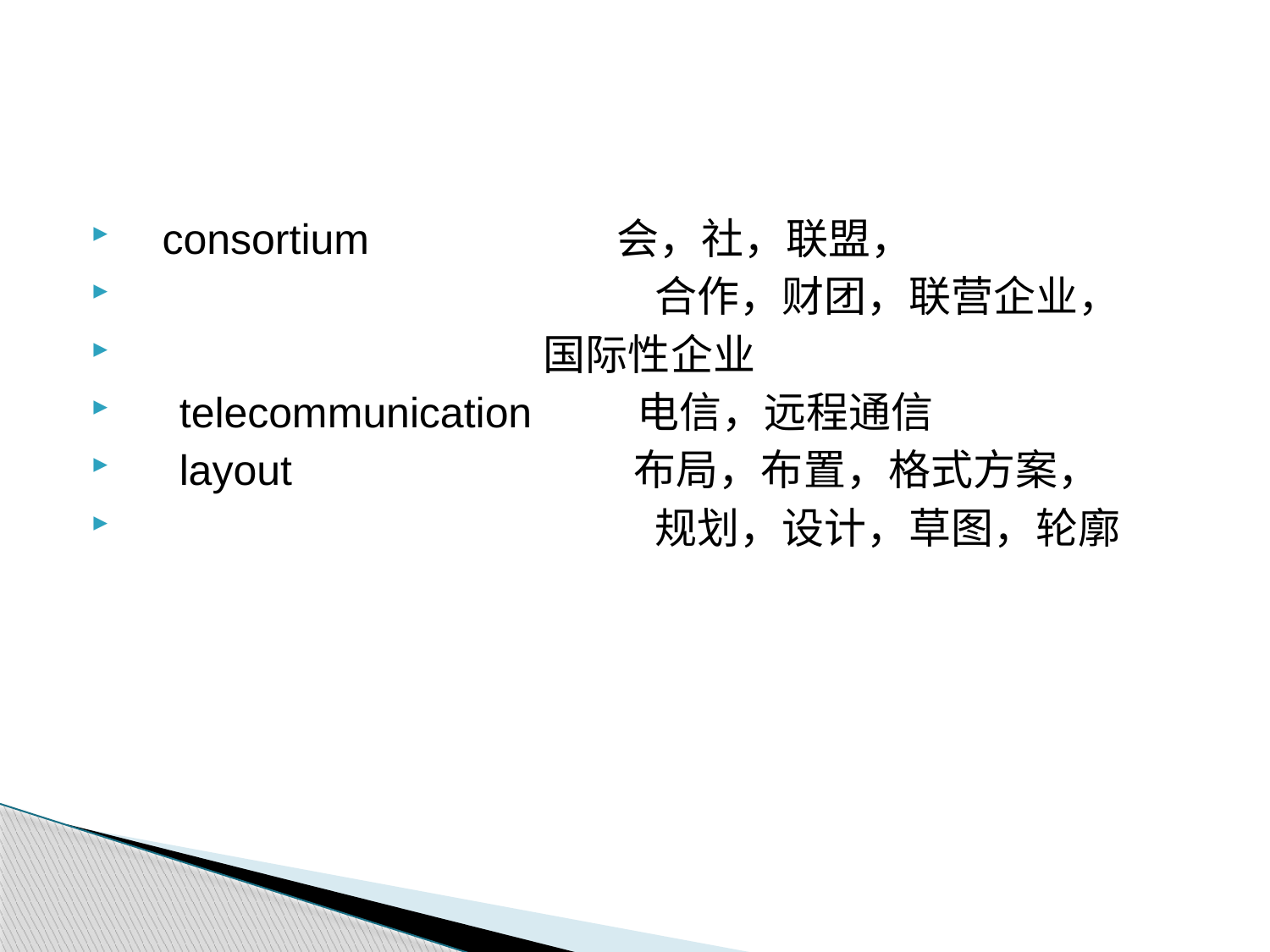

consortium                    会，社，联盟，
				 合作，财团，联营企业，
　　                                   国际性企业
　telecommunication        电信，远程通信
　layout                            布局，布置，格式方案，
				 规划，设计，草图，轮廓